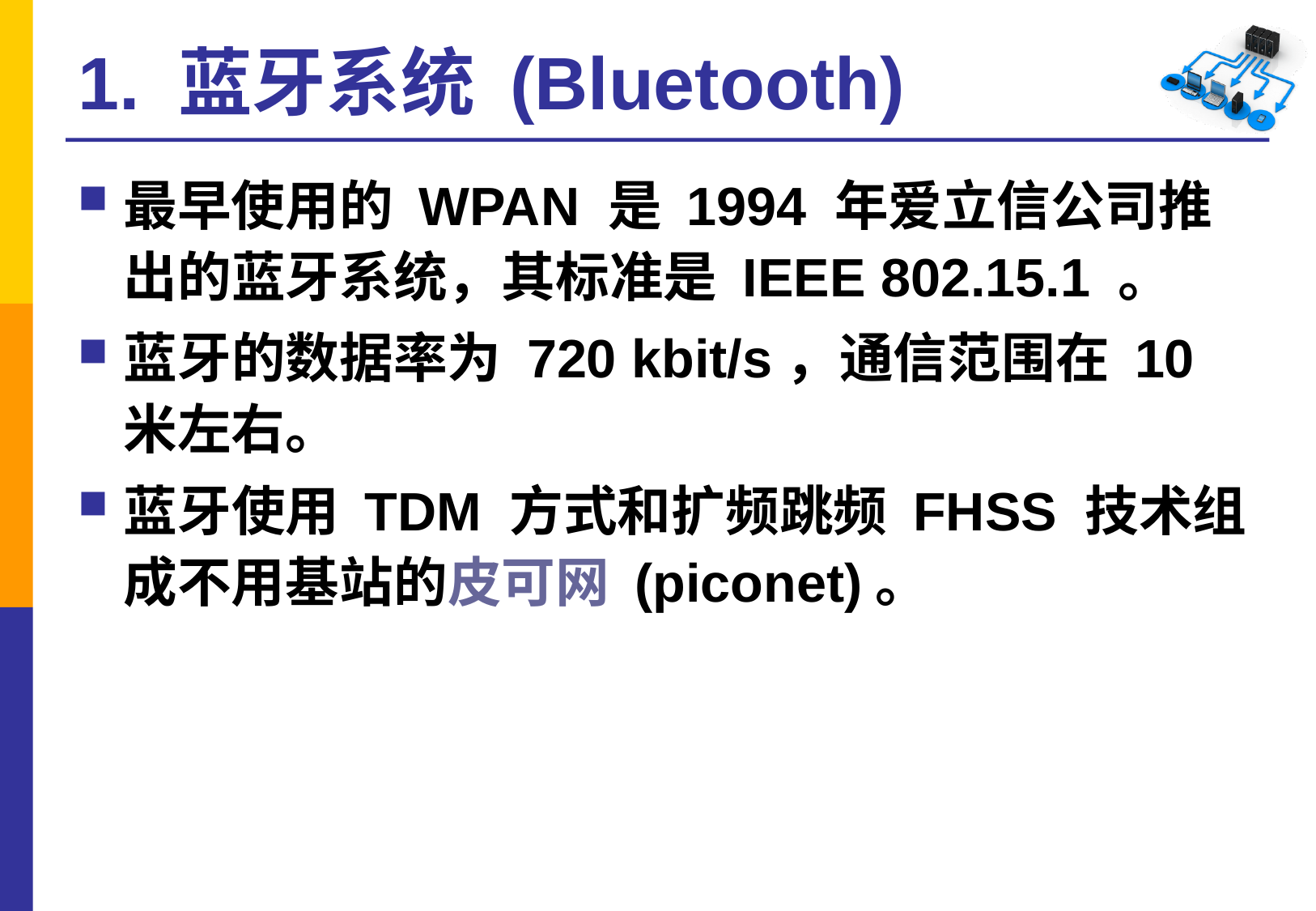

# 1. 蓝牙系统 (Bluetooth)
最早使用的 WPAN 是 1994 年爱立信公司推出的蓝牙系统，其标准是 IEEE 802.15.1 。
蓝牙的数据率为 720 kbit/s，通信范围在 10 米左右。
蓝牙使用 TDM 方式和扩频跳频 FHSS 技术组成不用基站的皮可网 (piconet)。